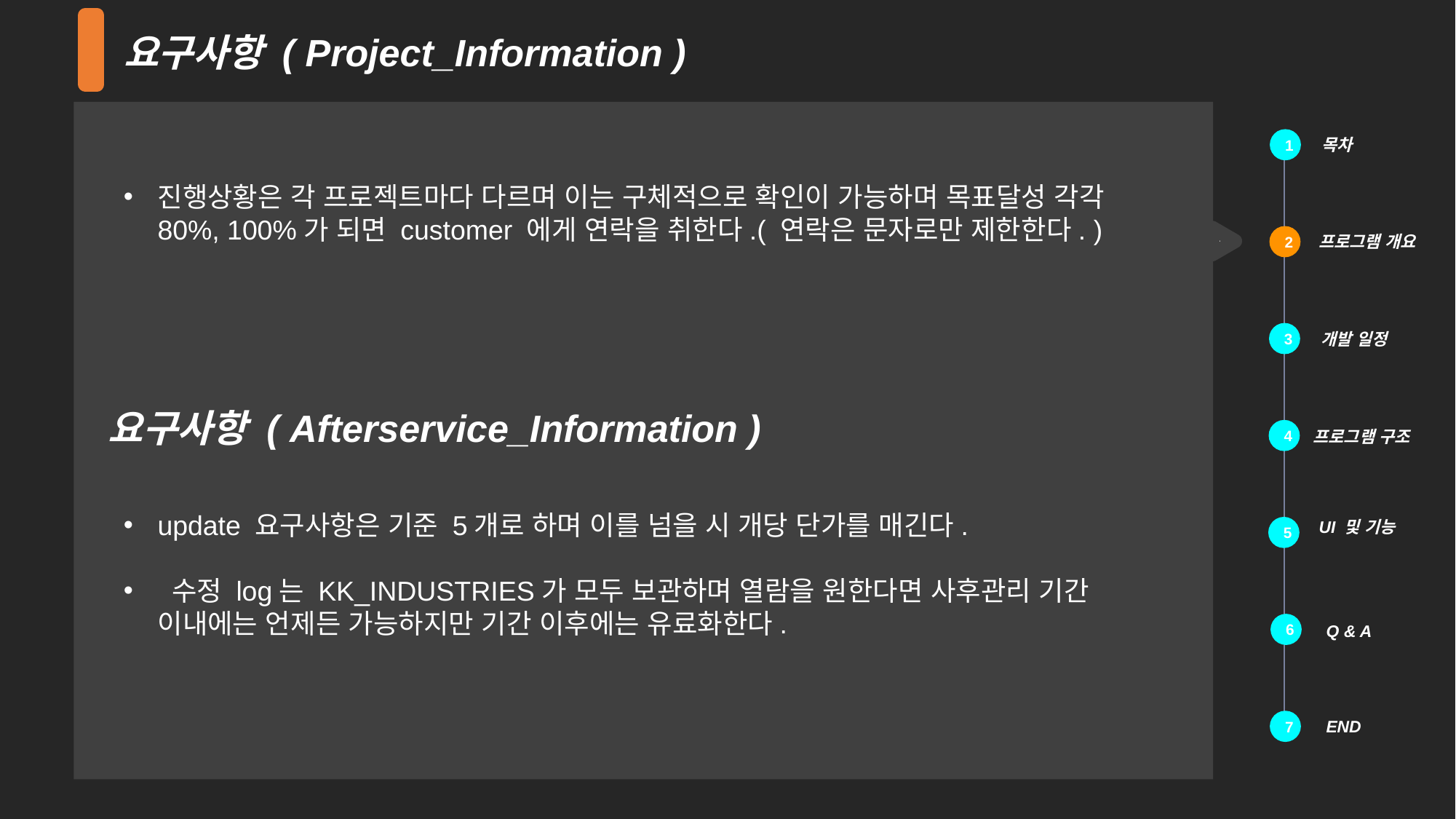

요구사항 ( Project_Information )

목차
1
진행상황은 각 프로젝트마다 다르며 이는 구체적으로 확인이 가능하며 목표달성 각각 80%, 100%가 되면 customer 에게 연락을 취한다.( 연락은 문자로만 제한한다. )
 프로그램 개요
2

3
 개발 일정
요구사항 ( Afterservice_Information )
4
 프로그램 구조
update 요구사항은 기준 5개로 하며 이를 넘을 시 개당 단가를 매긴다.

 수정 log는 KK_INDUSTRIES가 모두 보관하며 열람을 원한다면 사후관리 기간 이내에는 언제든 가능하지만 기간 이후에는 유료화한다.
 UI 및 기능
5
6
 Q & A
 END
7